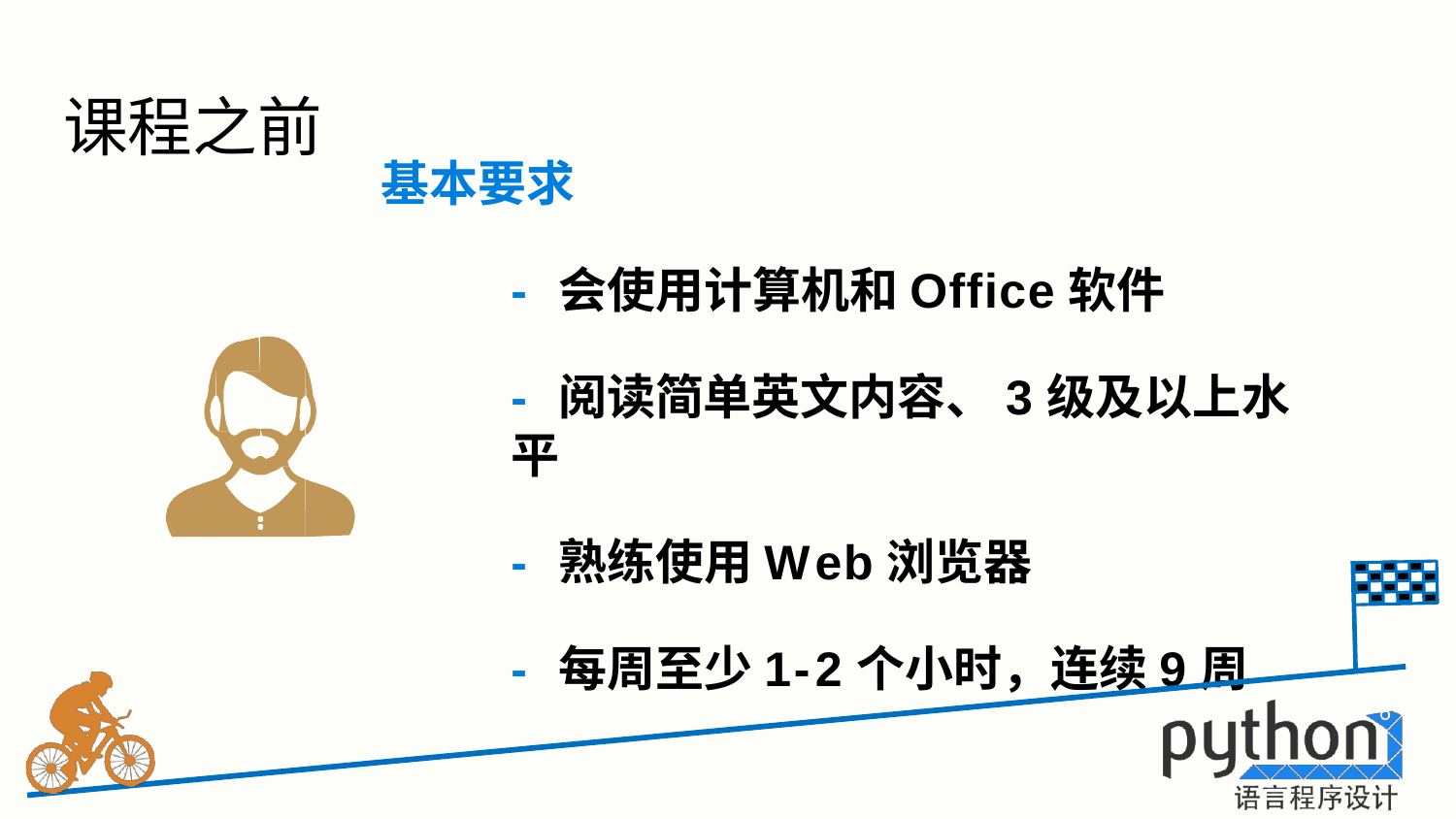

# 课程之前
基本要求

- 会使用计算机和Office软件

- 阅读简单英文内容、3级及以上水平

- 熟练使用Web浏览器

- 每周至少1-2个小时，连续9周